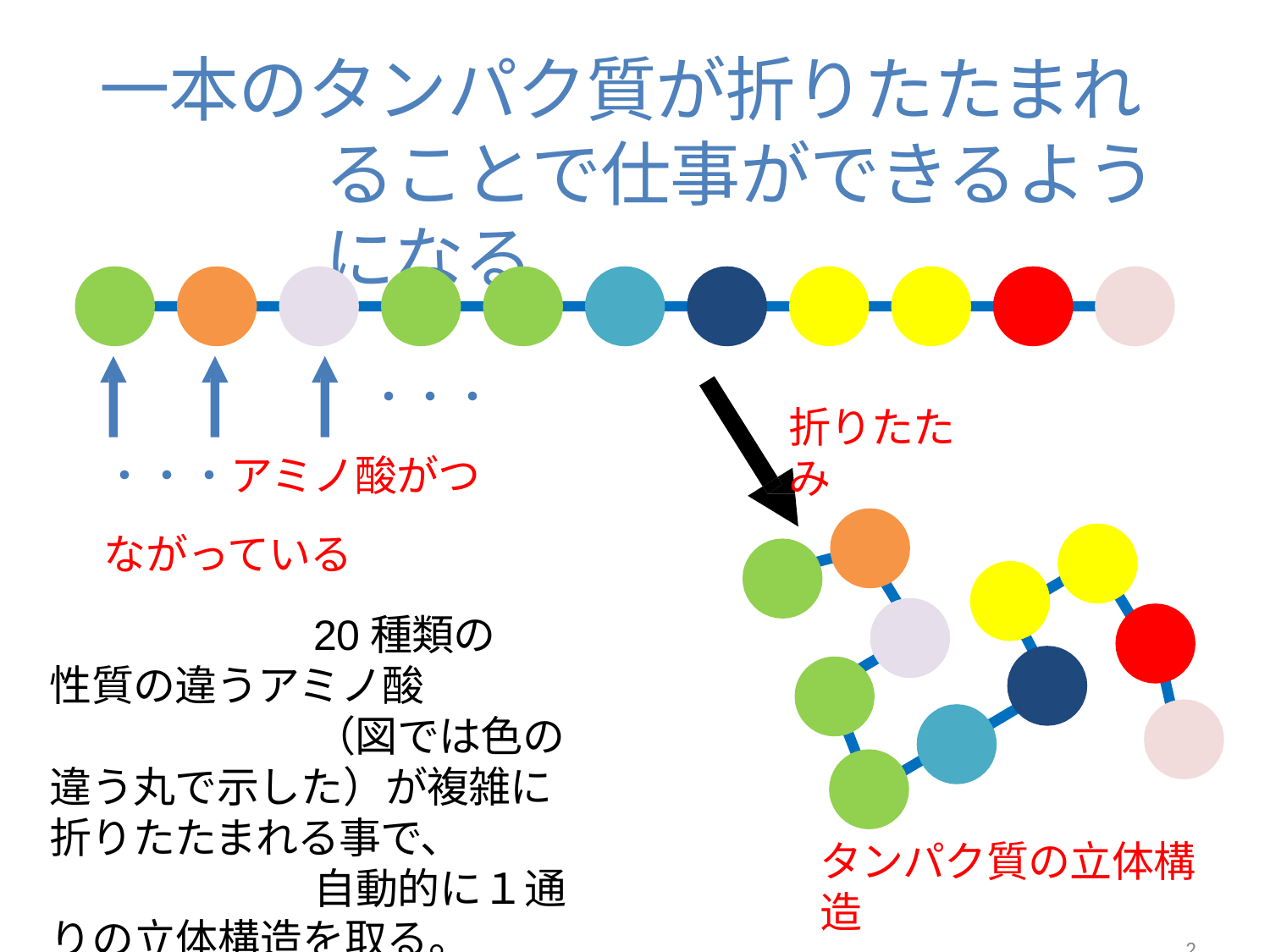

# 一本のタンパク質が折りたたまれることで仕事ができるようになる

・・・・・・アミノ酸がつながっている
20種類の性質の違うアミノ酸
（図では色の違う丸で示した）が複雑に折りたたまれる事で、
自動的に１通りの立体構造を取る。
タンパク質ごとに長さが異なり、
だいたい300～1000程度の物が多いが、最も大きいタンパク質では34350個の
アミノ酸がつながっている（チチン）。

折りたたみ
タンパク質の立体構造
2